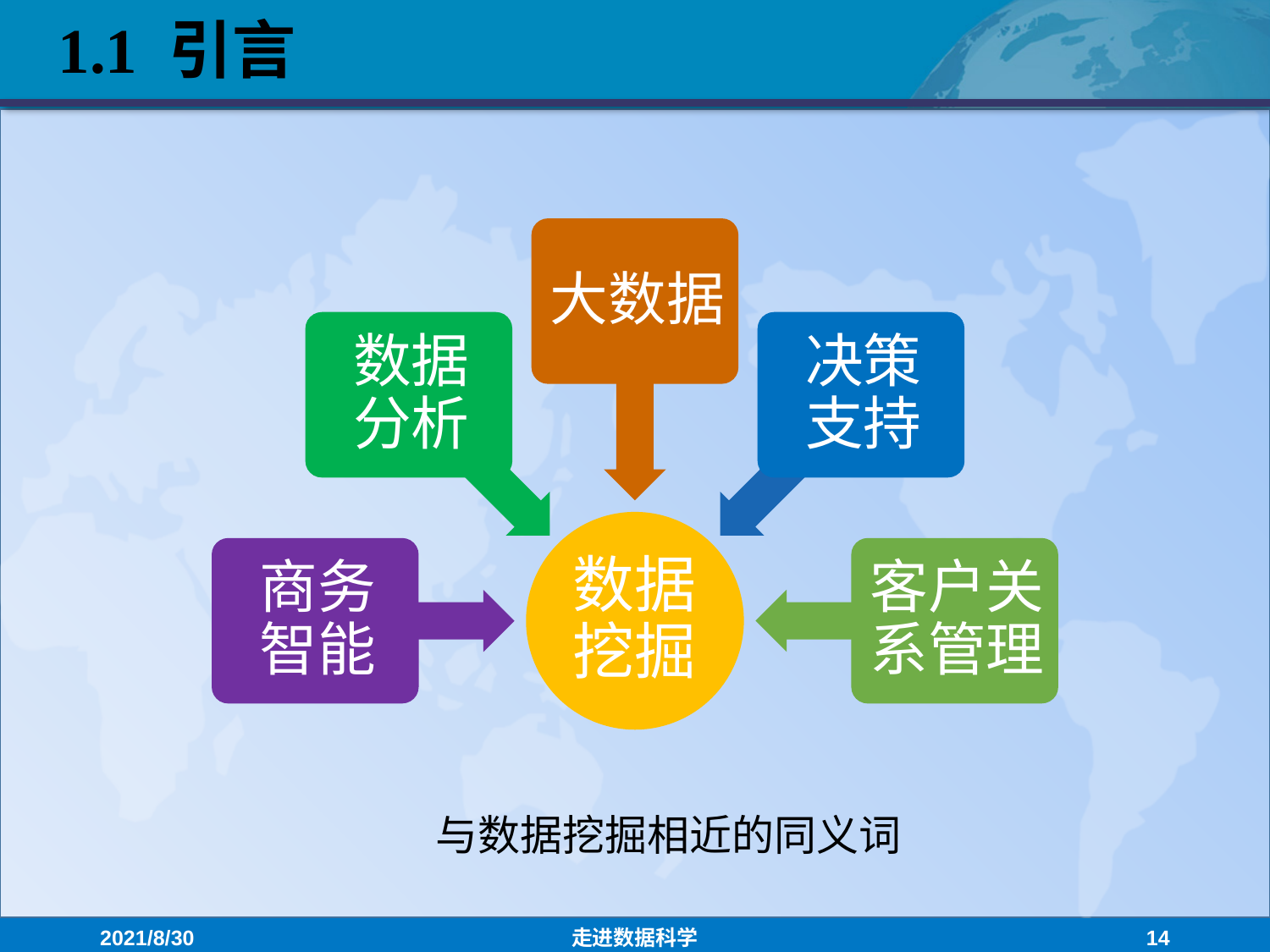

1.1 引言
数据挖掘
商务
智能
数据
分析
大数据
决策
支持
客户关系管理
与数据挖掘相近的同义词
2021/8/30
走进数据科学
14